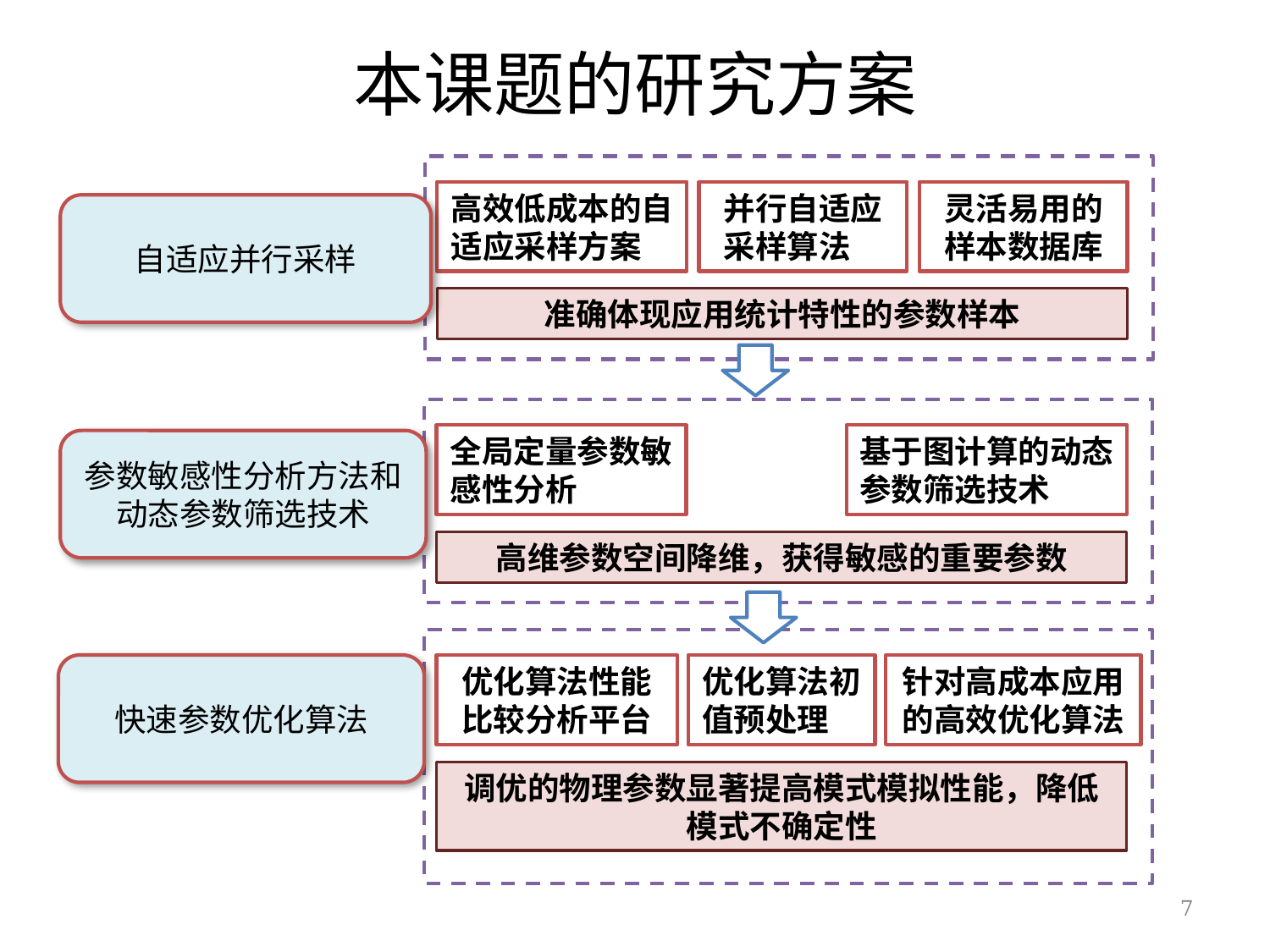

本课题的研究方案

高效低成本的自适应采样方案
并行自适应采样算法
灵活易用的样本数据库
自适应并行采样
准确体现应用统计特性的参数样本

全局定量参数敏感性分析
基于图计算的动态参数筛选技术
参数敏感性分析方法和动态参数筛选技术
高维参数空间降维，获得敏感的重要参数

快速参数优化算法
优化算法性能比较分析平台
优化算法初值预处理
针对高成本应用的高效优化算法
调优的物理参数显著提高模式模拟性能，降低模式不确定性
7